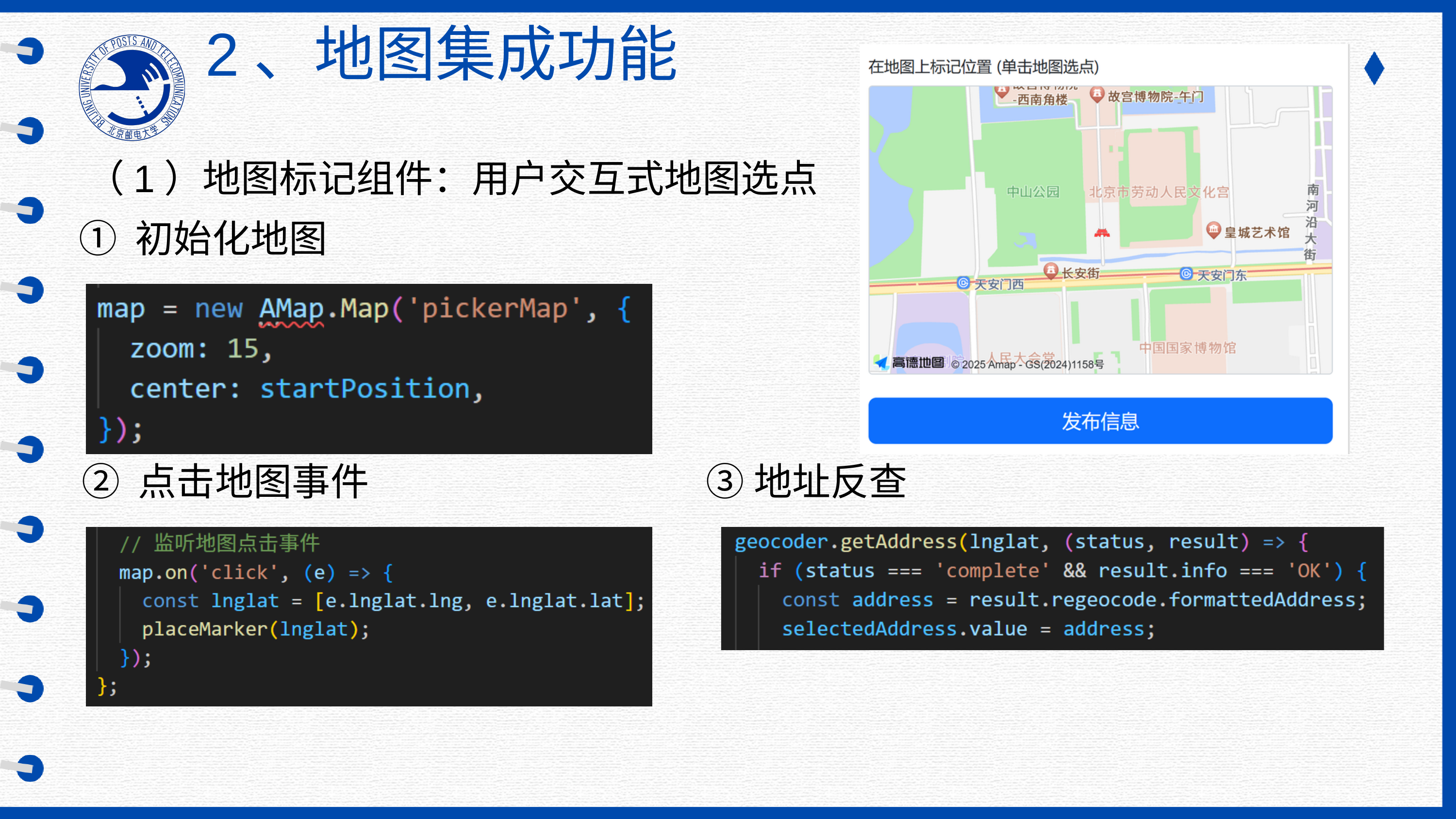

2、地图集成功能

（1）地图标记组件：用户交互式地图选点
① 初始化地图

② 点击地图事件
③地址反查